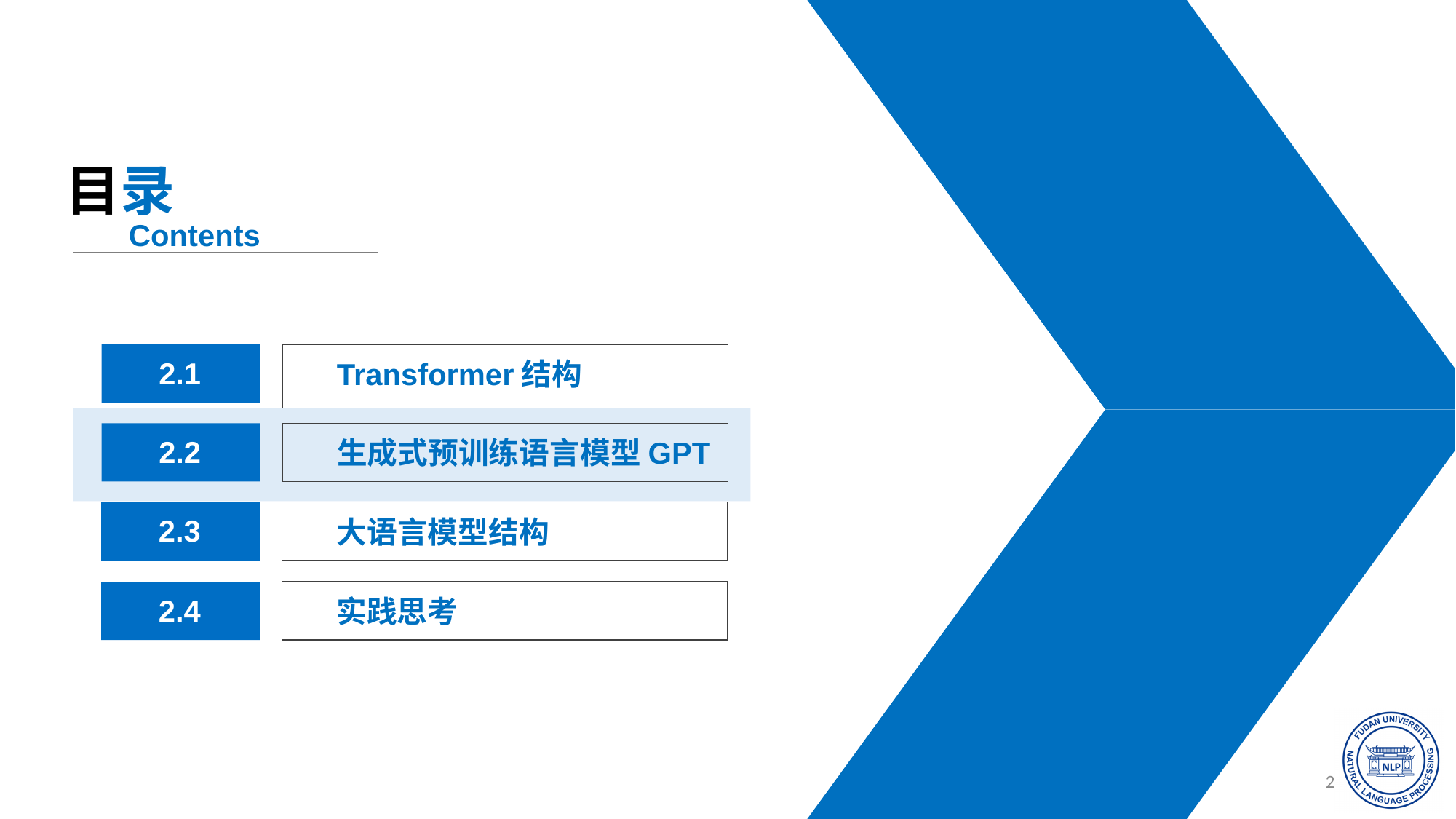

目录
Contents

Transformer结构

2.1

2.2

生成式预训练语言模型GPT

2.3

大语言模型结构

2.4

实践思考
24